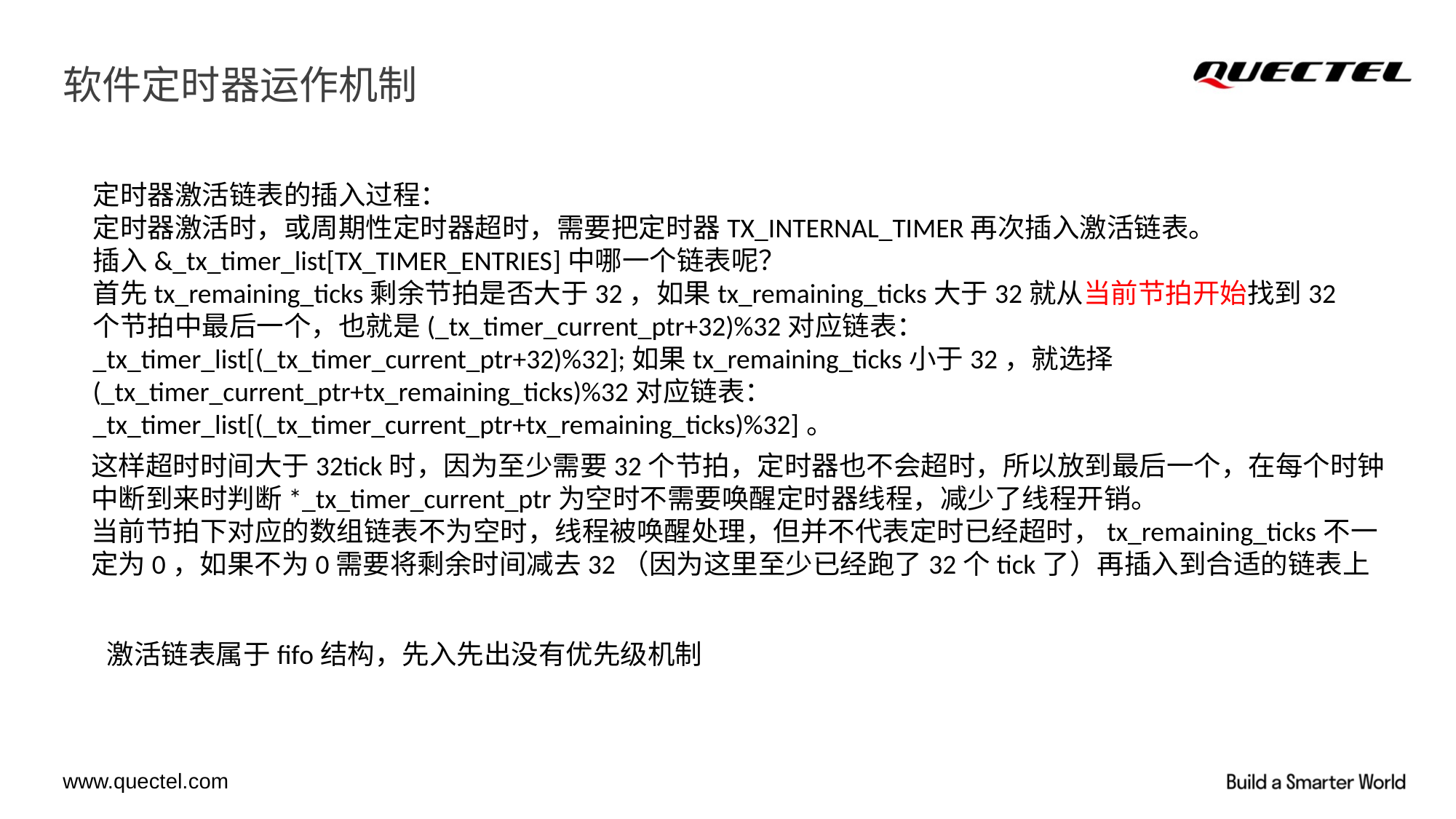

# 软件定时器运作机制
定时器激活链表的插入过程：
定时器激活时，或周期性定时器超时，需要把定时器TX_INTERNAL_TIMER再次插入激活链表。
插入&_tx_timer_list[TX_TIMER_ENTRIES]中哪一个链表呢？
首先tx_remaining_ticks剩余节拍是否大于32，如果tx_remaining_ticks大于32就从当前节拍开始找到32个节拍中最后一个，也就是(_tx_timer_current_ptr+32)%32对应链表：_tx_timer_list[(_tx_timer_current_ptr+32)%32];如果tx_remaining_ticks小于32，就选择(_tx_timer_current_ptr+tx_remaining_ticks)%32对应链表：
_tx_timer_list[(_tx_timer_current_ptr+tx_remaining_ticks)%32]。

这样超时时间大于32tick时，因为至少需要32个节拍，定时器也不会超时，所以放到最后一个，在每个时钟中断到来时判断*_tx_timer_current_ptr为空时不需要唤醒定时器线程，减少了线程开销。
当前节拍下对应的数组链表不为空时，线程被唤醒处理，但并不代表定时已经超时，tx_remaining_ticks不一定为0，如果不为0需要将剩余时间减去32（因为这里至少已经跑了32个tick了）再插入到合适的链表上

激活链表属于fifo结构，先入先出没有优先级机制